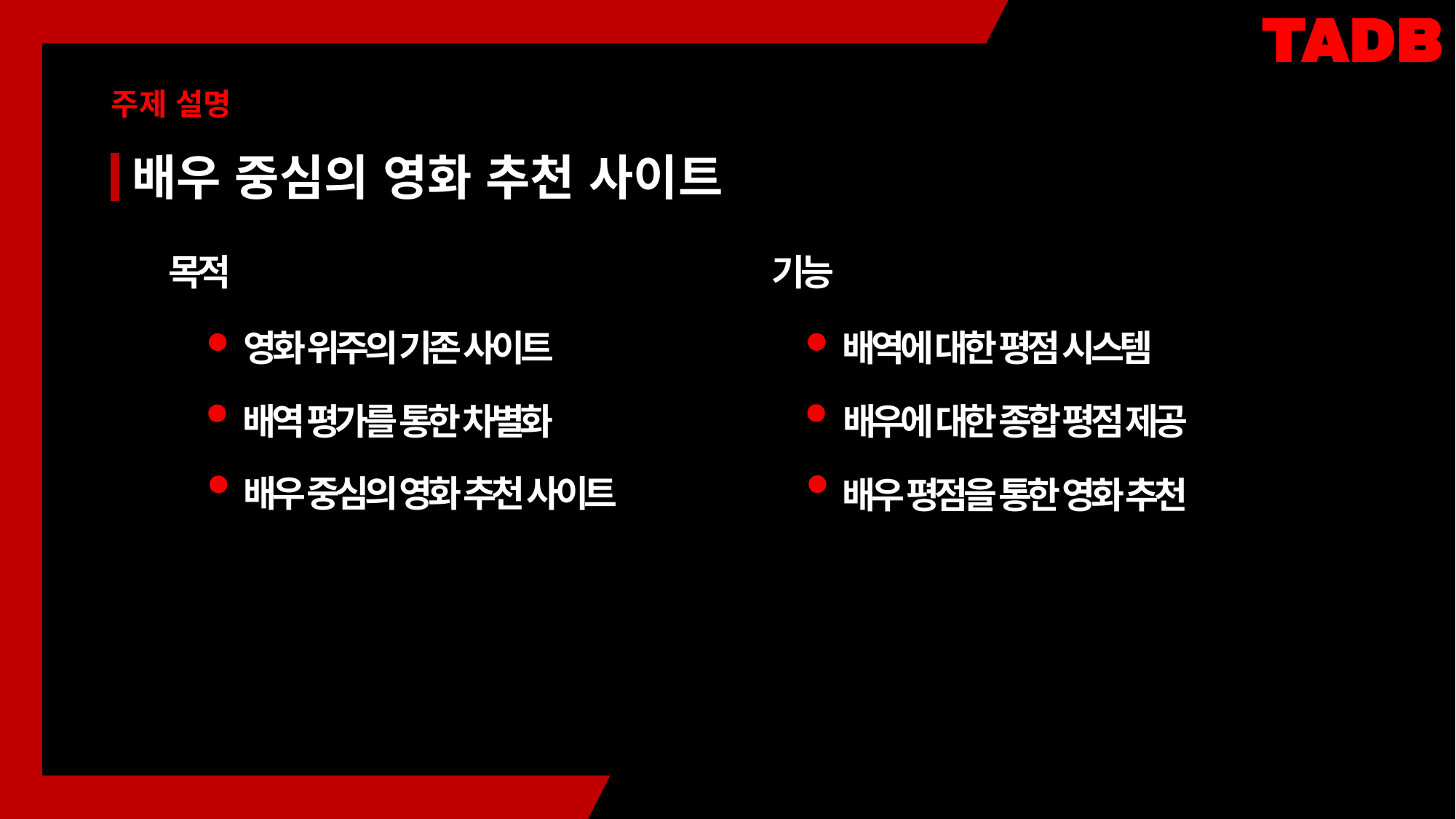

TADB

주제 설명
배우 중심의 영화 추천 사이트
기능
목적
배역에 대한 평점 시스템
영화 위주의 기존 사이트

배역 평가를 통한 차별화
배우에 대한 종합 평점 제공

배우 중심의 영화 추천 사이트
배우 평점을 통한 영화 추천